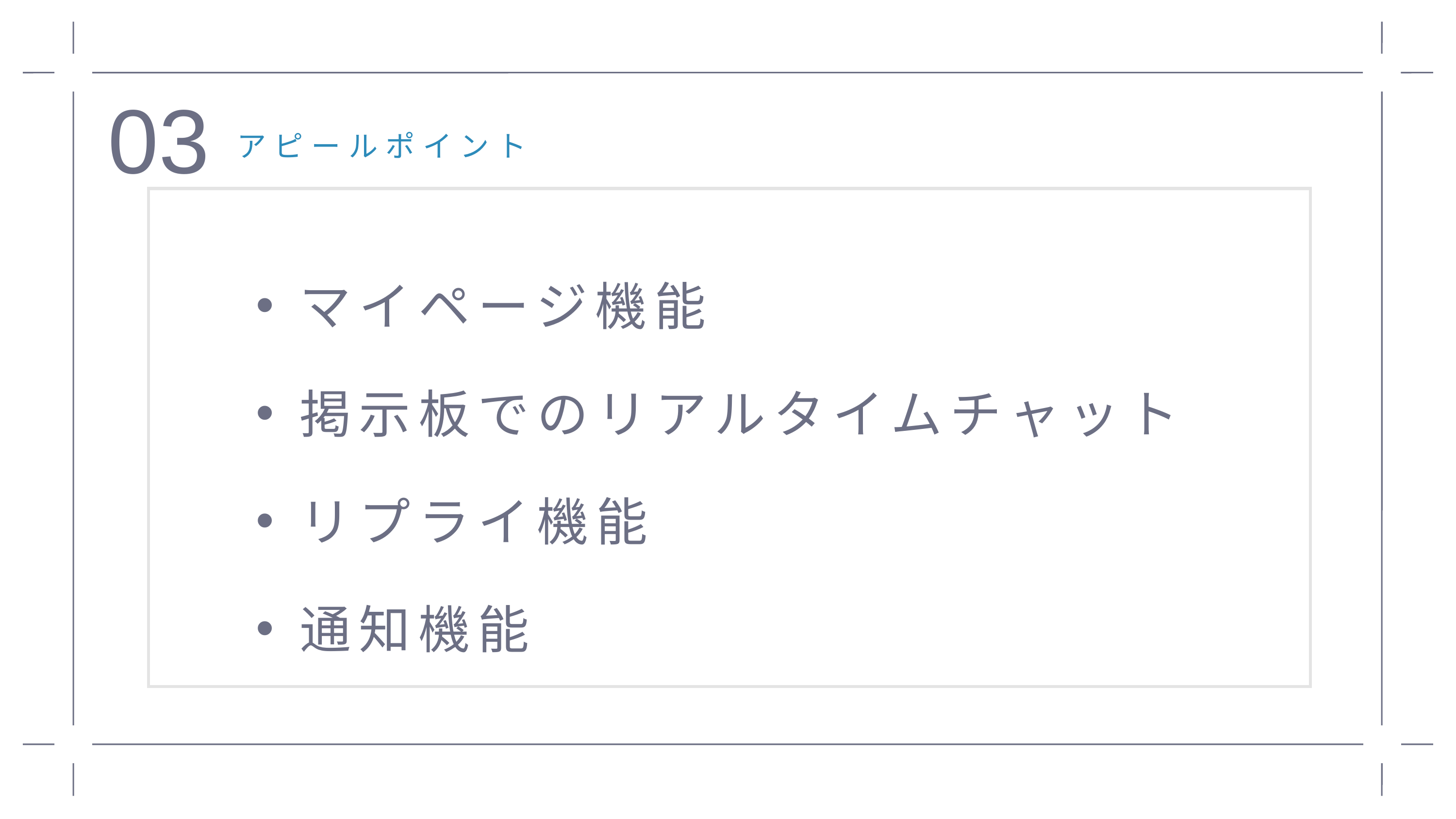

03

アピールポイント

マイページ機能
掲示板でのリアルタイムチャット
リプライ機能
通知機能